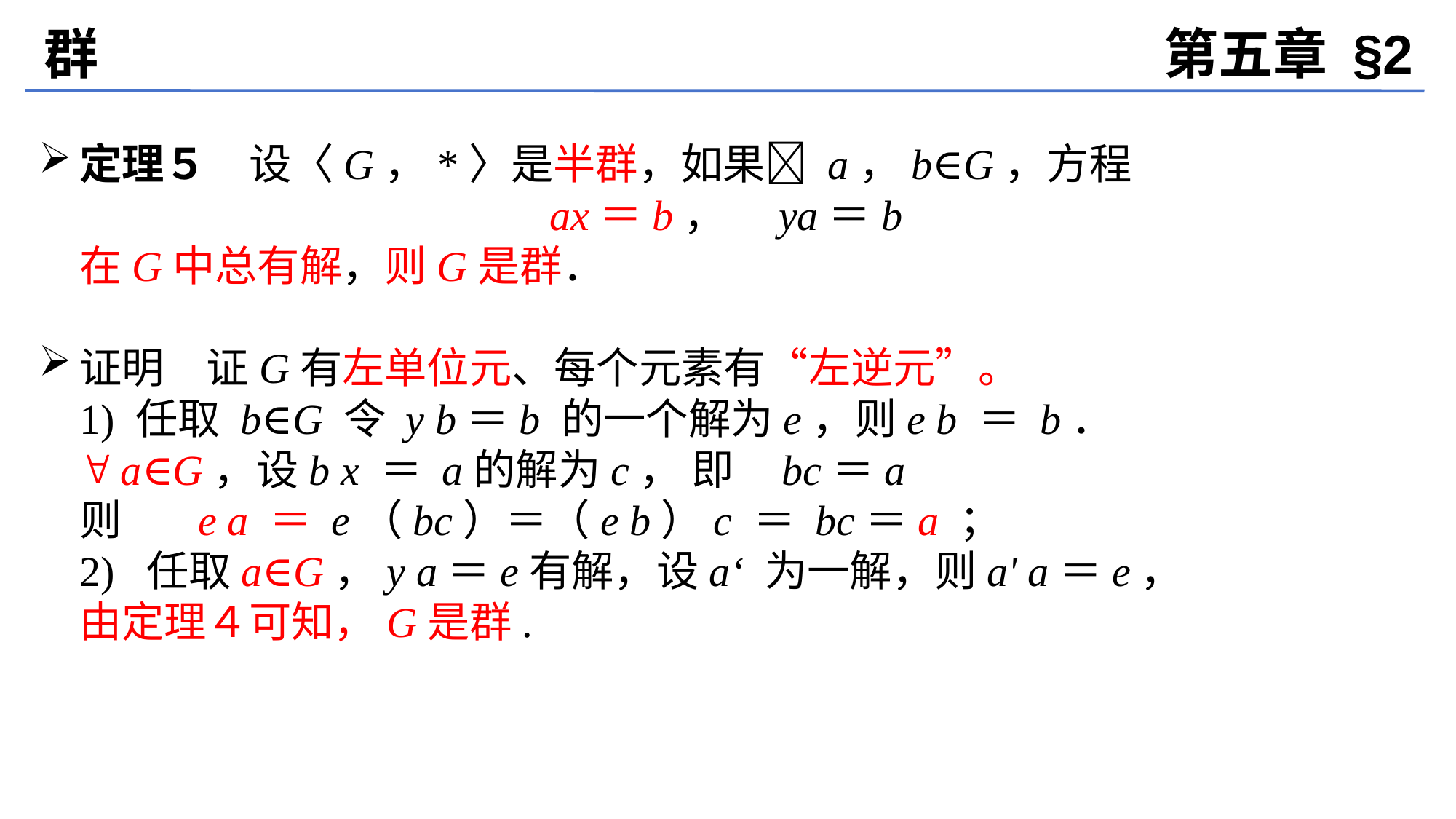

群
第五章 §2
定理５　设〈G，*〉是半群，如果∀ a，b∈G，方程
ax＝b，　ya＝b
	在G中总有解，则G是群．

证明　证G有左单位元、每个元素有“左逆元”。
	1) 任取 b∈G 令 y b＝b 的一个解为e，则e b ＝ b．
	∀ a∈G，设b x ＝ a的解为c， 即    bc＝a
	则       e a ＝ e（bc）＝（e b）c ＝ bc＝a ；
	2)  任取a∈G，y a＝e有解，设a‘ 为一解，则a' a＝e，
	由定理４可知，G是群.